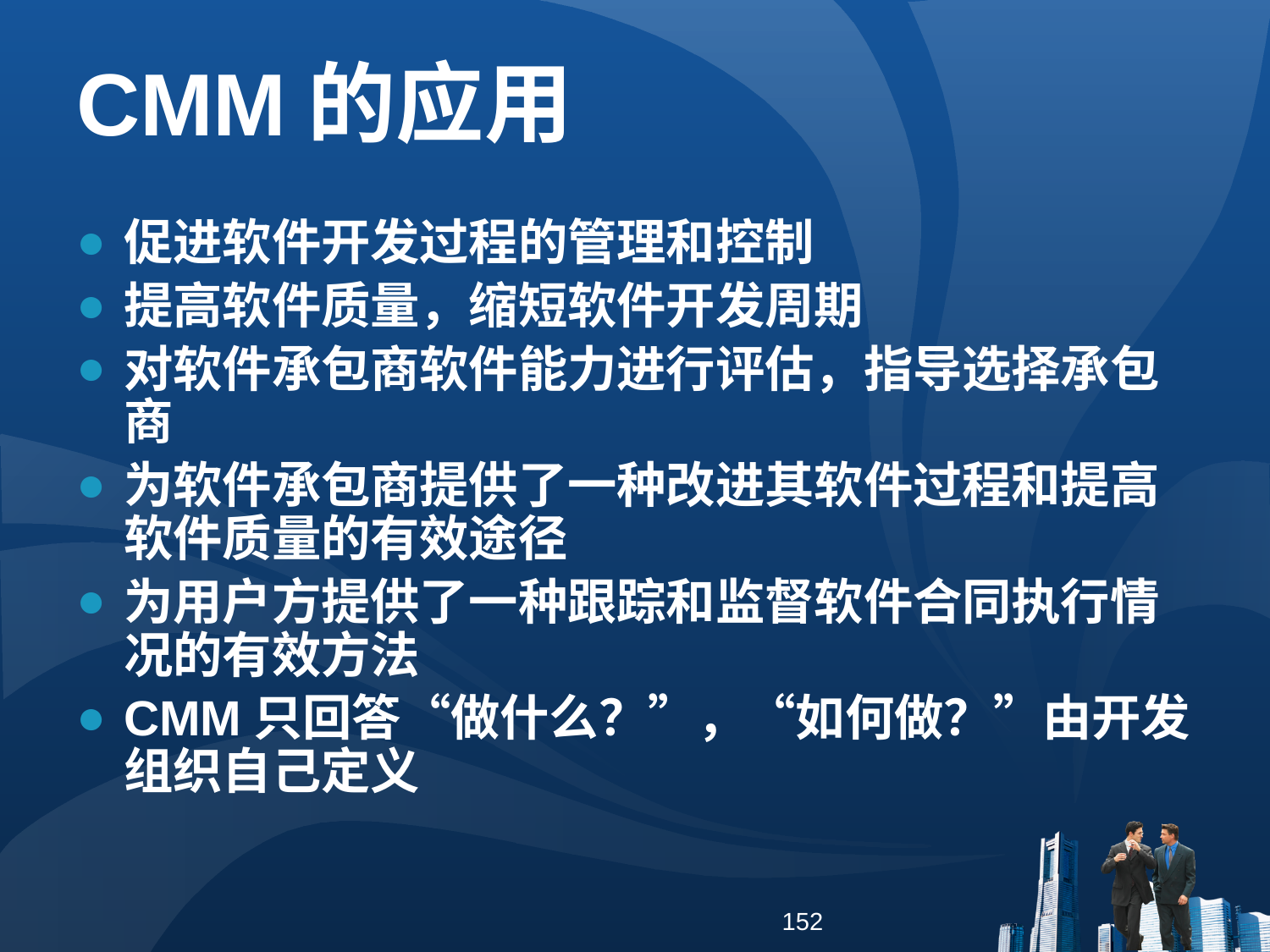

# CMM的应用
促进软件开发过程的管理和控制
提高软件质量，缩短软件开发周期
对软件承包商软件能力进行评估，指导选择承包商
为软件承包商提供了一种改进其软件过程和提高软件质量的有效途径
为用户方提供了一种跟踪和监督软件合同执行情况的有效方法
CMM只回答“做什么？”，“如何做？”由开发组织自己定义
152